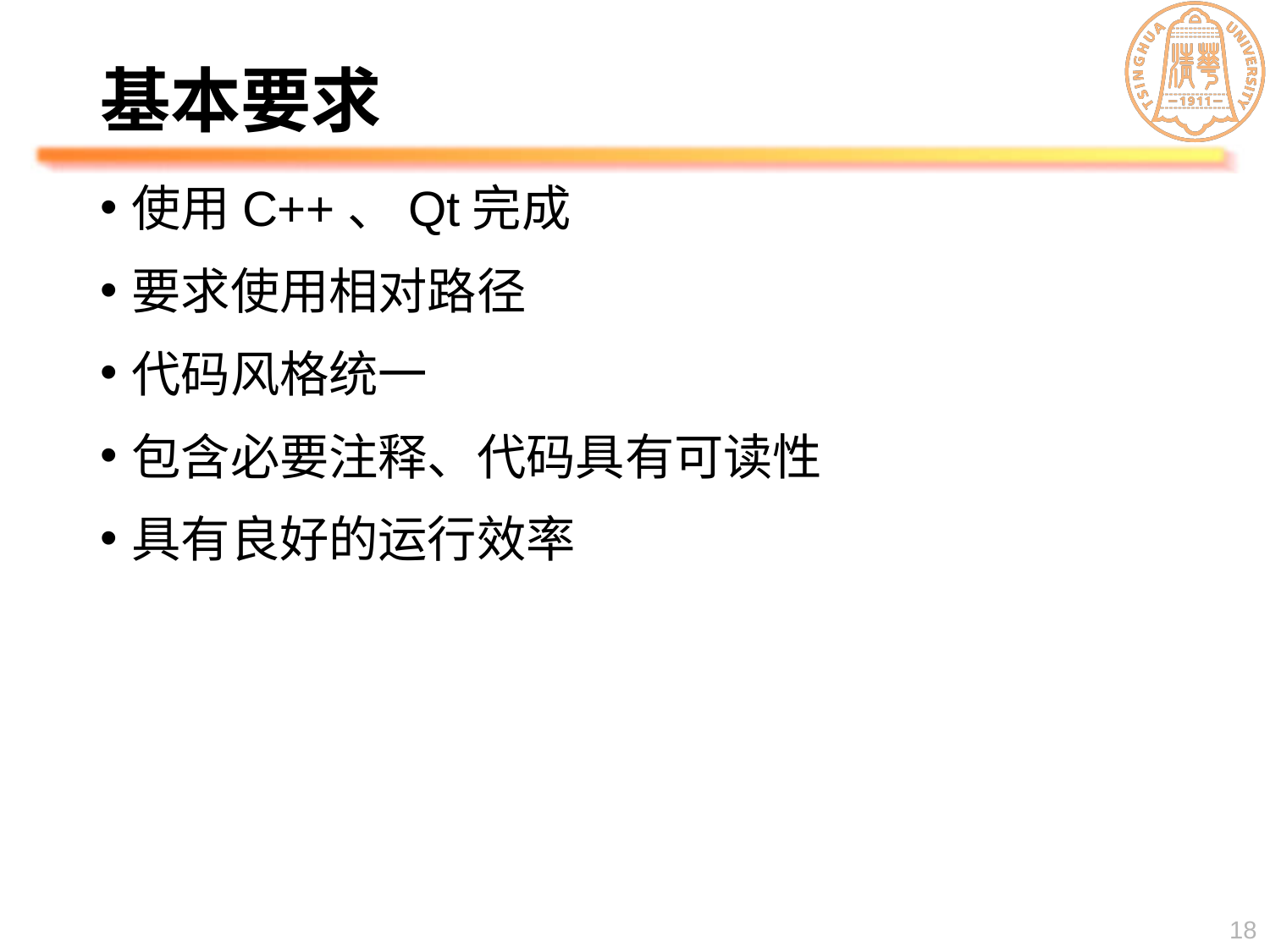

# 基本要求
使用C++、Qt完成
要求使用相对路径
代码风格统一
包含必要注释、代码具有可读性
具有良好的运行效率
18